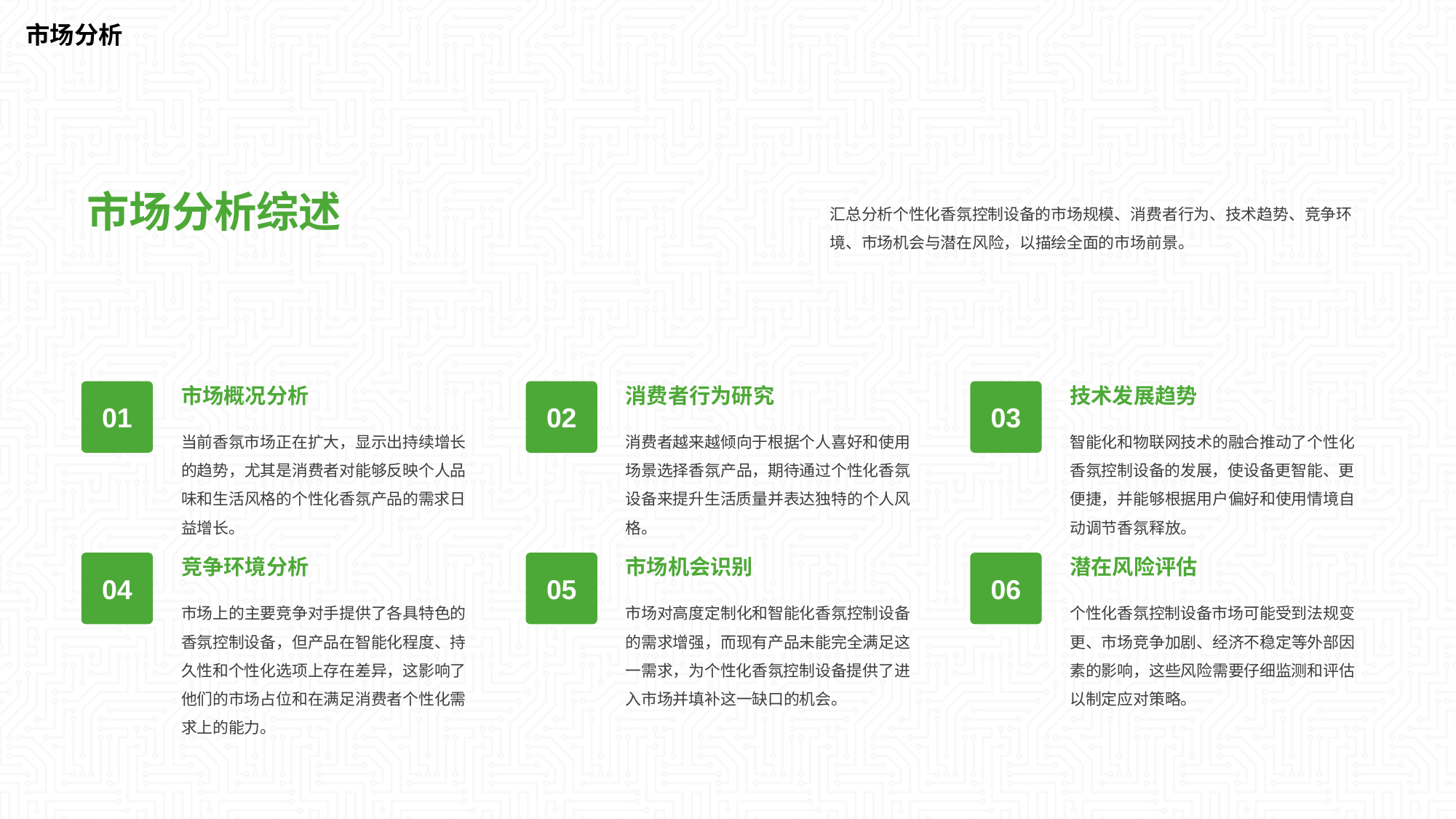

市场分析
市场分析综述
汇总分析个性化香氛控制设备的市场规模、消费者行为、技术趋势、竞争环境、市场机会与潜在风险，以描绘全面的市场前景。
市场概况分析
消费者行为研究
技术发展趋势
01
02
03
当前香氛市场正在扩大，显示出持续增长的趋势，尤其是消费者对能够反映个人品味和生活风格的个性化香氛产品的需求日益增长。
消费者越来越倾向于根据个人喜好和使用场景选择香氛产品，期待通过个性化香氛设备来提升生活质量并表达独特的个人风格。
智能化和物联网技术的融合推动了个性化香氛控制设备的发展，使设备更智能、更便捷，并能够根据用户偏好和使用情境自动调节香氛释放。
竞争环境分析
市场机会识别
潜在风险评估
04
05
06
市场上的主要竞争对手提供了各具特色的香氛控制设备，但产品在智能化程度、持久性和个性化选项上存在差异，这影响了他们的市场占位和在满足消费者个性化需求上的能力。
市场对高度定制化和智能化香氛控制设备的需求增强，而现有产品未能完全满足这一需求，为个性化香氛控制设备提供了进入市场并填补这一缺口的机会。
个性化香氛控制设备市场可能受到法规变更、市场竞争加剧、经济不稳定等外部因素的影响，这些风险需要仔细监测和评估以制定应对策略。